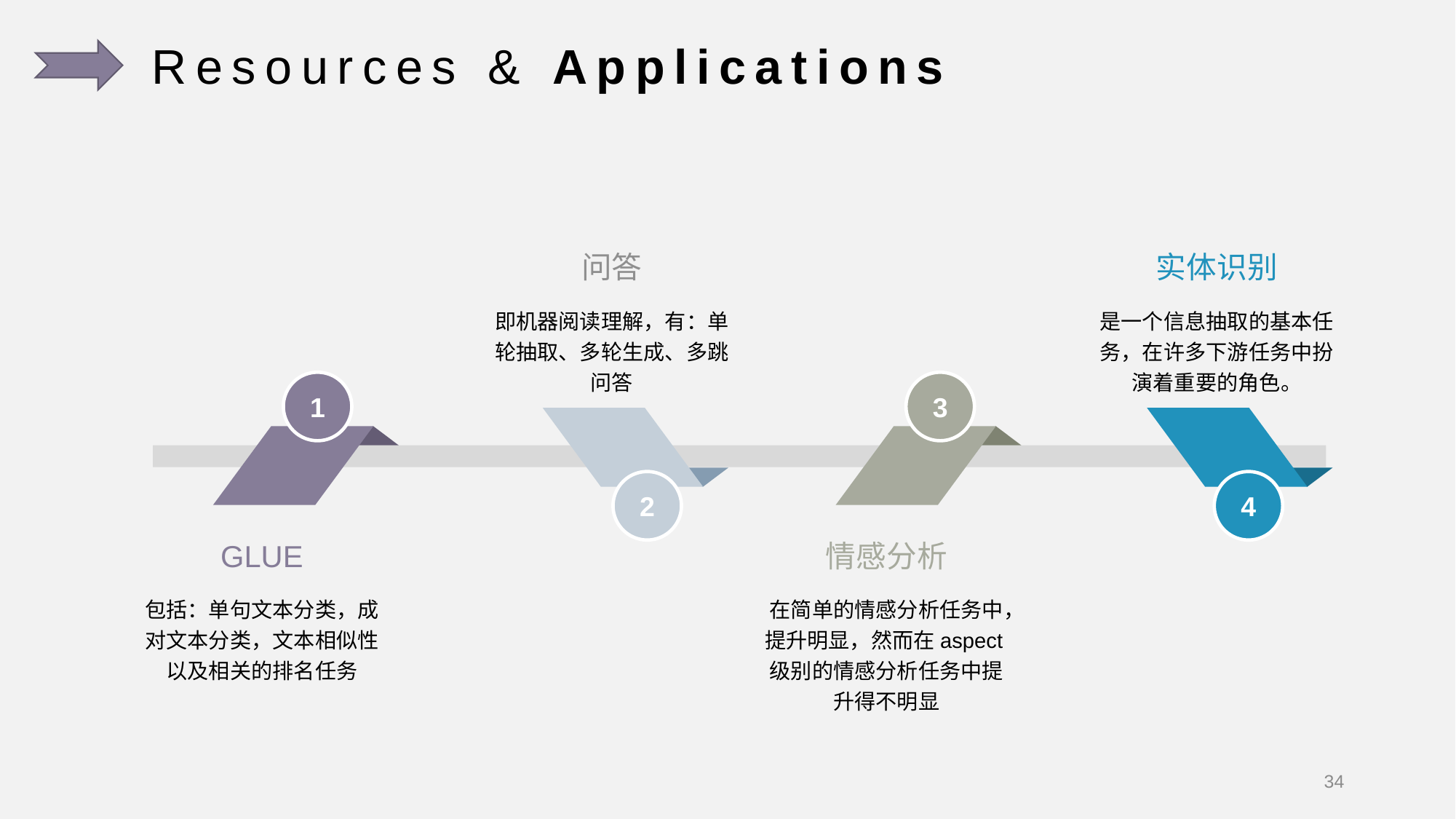

Resources & Applications

问答
即机器阅读理解，有：单轮抽取、多轮生成、多跳问答
实体识别
是一个信息抽取的基本任务，在许多下游任务中扮演着重要的角色。
1
3

2
4
GLUE
包括：单句文本分类，成对文本分类，文本相似性以及相关的排名任务
情感分析
在简单的情感分析任务中，提升明显，然而在aspect级别的情感分析任务中提升得不明显
34